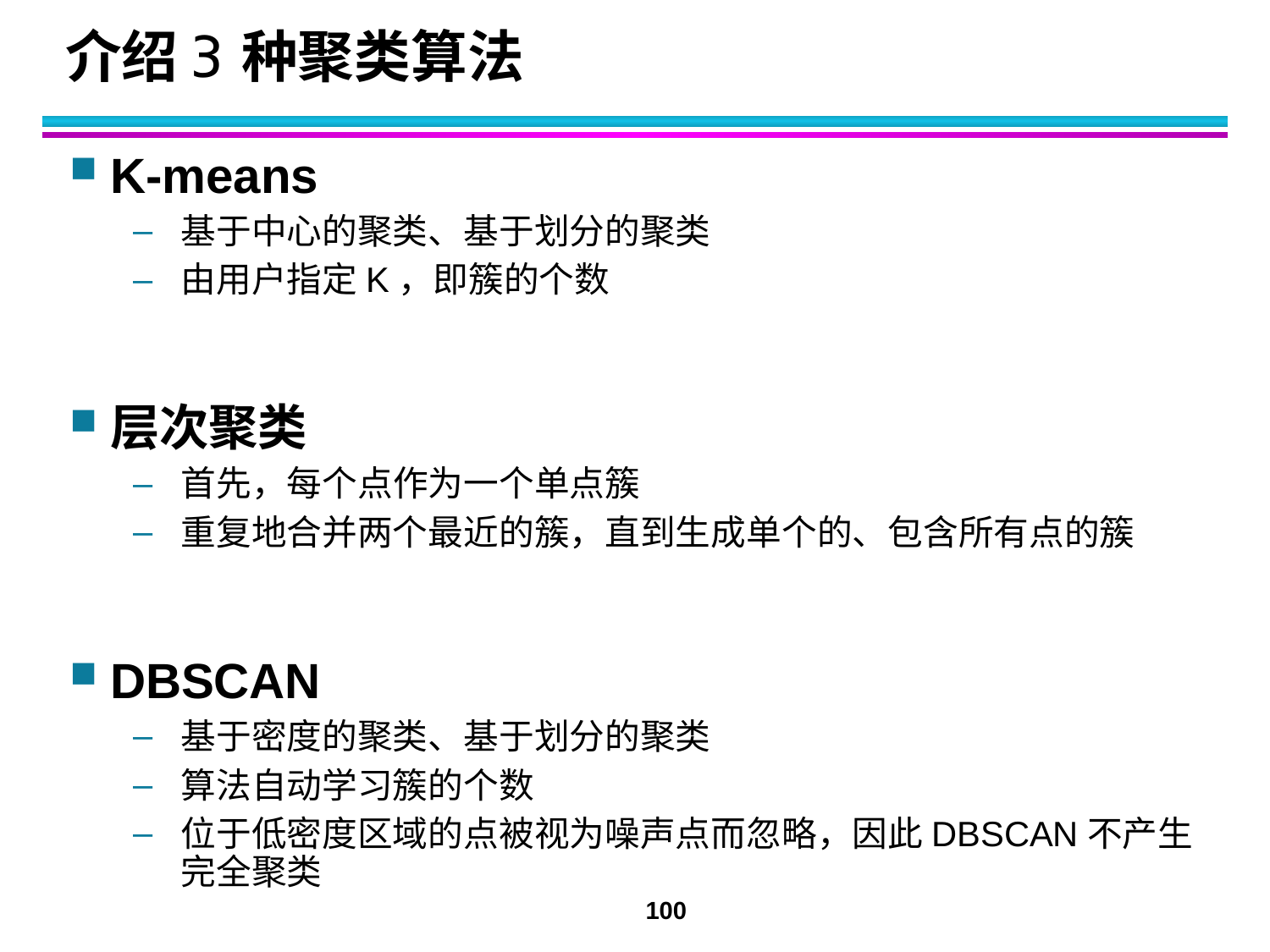

# 介绍3种聚类算法
K-means
基于中心的聚类、基于划分的聚类
由用户指定K，即簇的个数

层次聚类
首先，每个点作为一个单点簇
重复地合并两个最近的簇，直到生成单个的、包含所有点的簇

DBSCAN
基于密度的聚类、基于划分的聚类
算法自动学习簇的个数
位于低密度区域的点被视为噪声点而忽略，因此DBSCAN不产生完全聚类